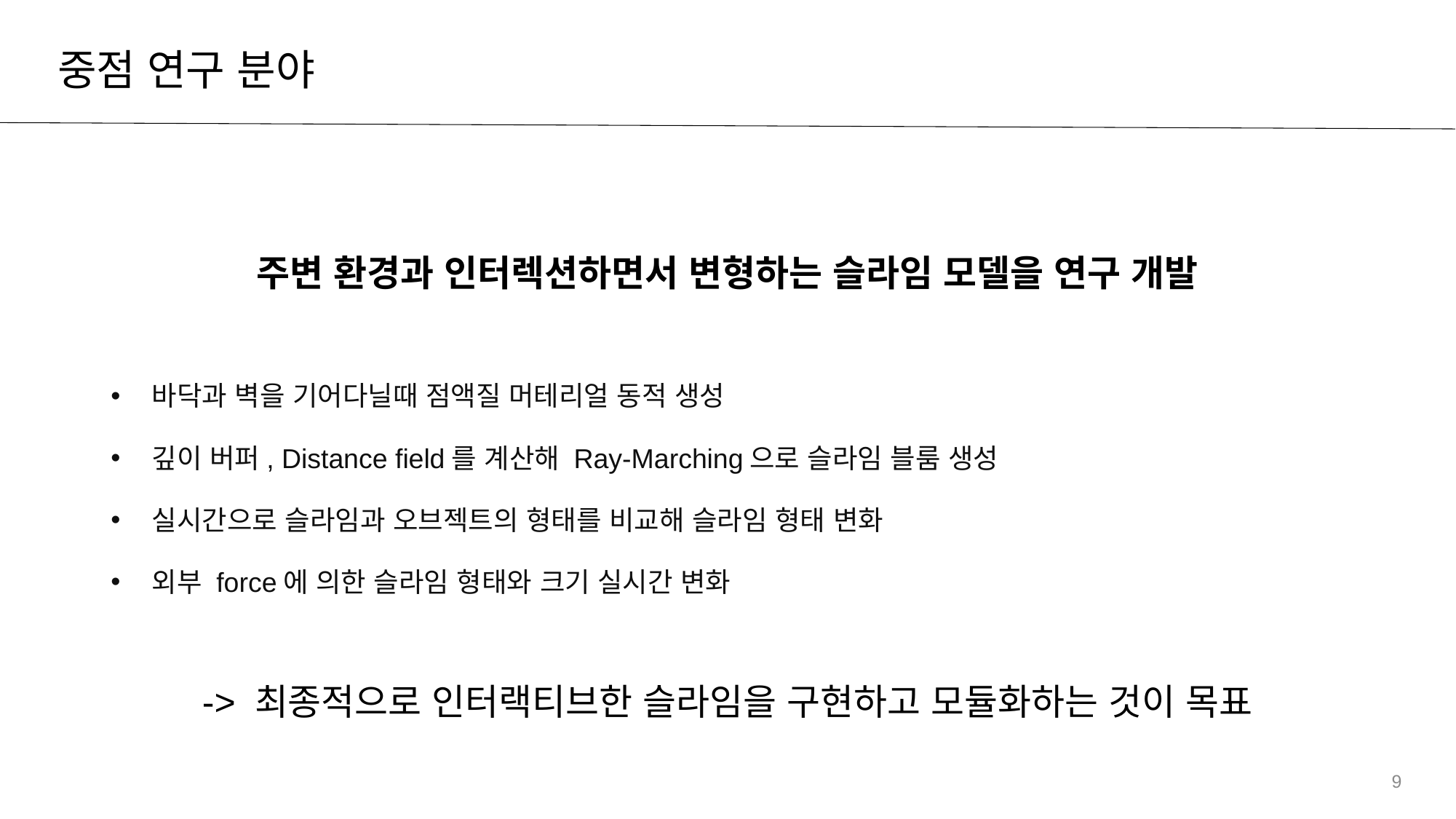

# 중점 연구 분야
주변 환경과 인터렉션하면서 변형하는 슬라임 모델을 연구 개발
바닥과 벽을 기어다닐때 점액질 머테리얼 동적 생성
깊이 버퍼, Distance field를 계산해 Ray-Marching으로 슬라임 블룸 생성
실시간으로 슬라임과 오브젝트의 형태를 비교해 슬라임 형태 변화
외부 force에 의한 슬라임 형태와 크기 실시간 변화
-> 최종적으로 인터랙티브한 슬라임을 구현하고 모듈화하는 것이 목표
9